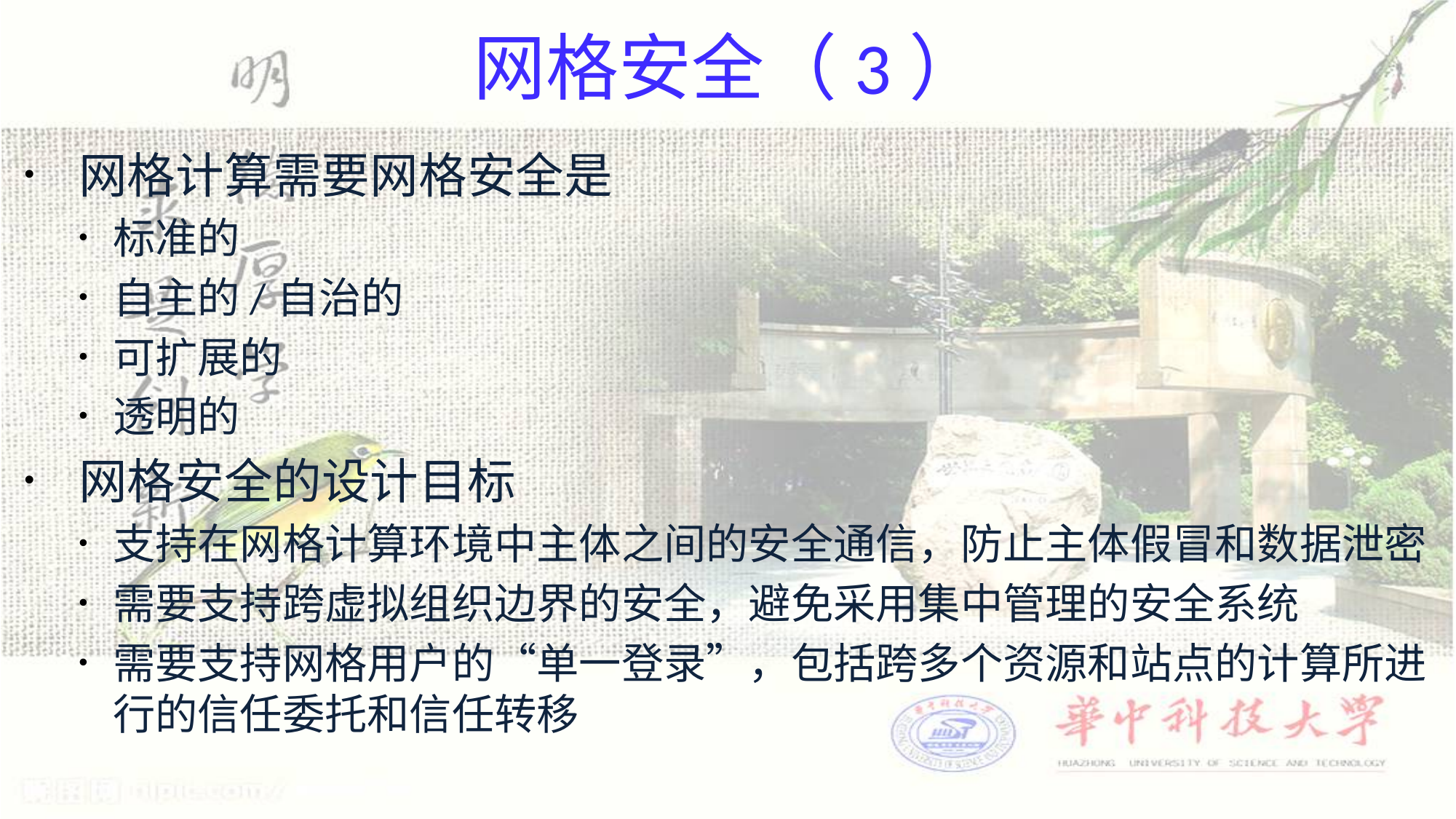

# 网格安全（3）
网格计算需要网格安全是
标准的
自主的/自治的
可扩展的
透明的
网格安全的设计目标
支持在网格计算环境中主体之间的安全通信，防止主体假冒和数据泄密
需要支持跨虚拟组织边界的安全，避免采用集中管理的安全系统
需要支持网格用户的“单一登录”，包括跨多个资源和站点的计算所进行的信任委托和信任转移